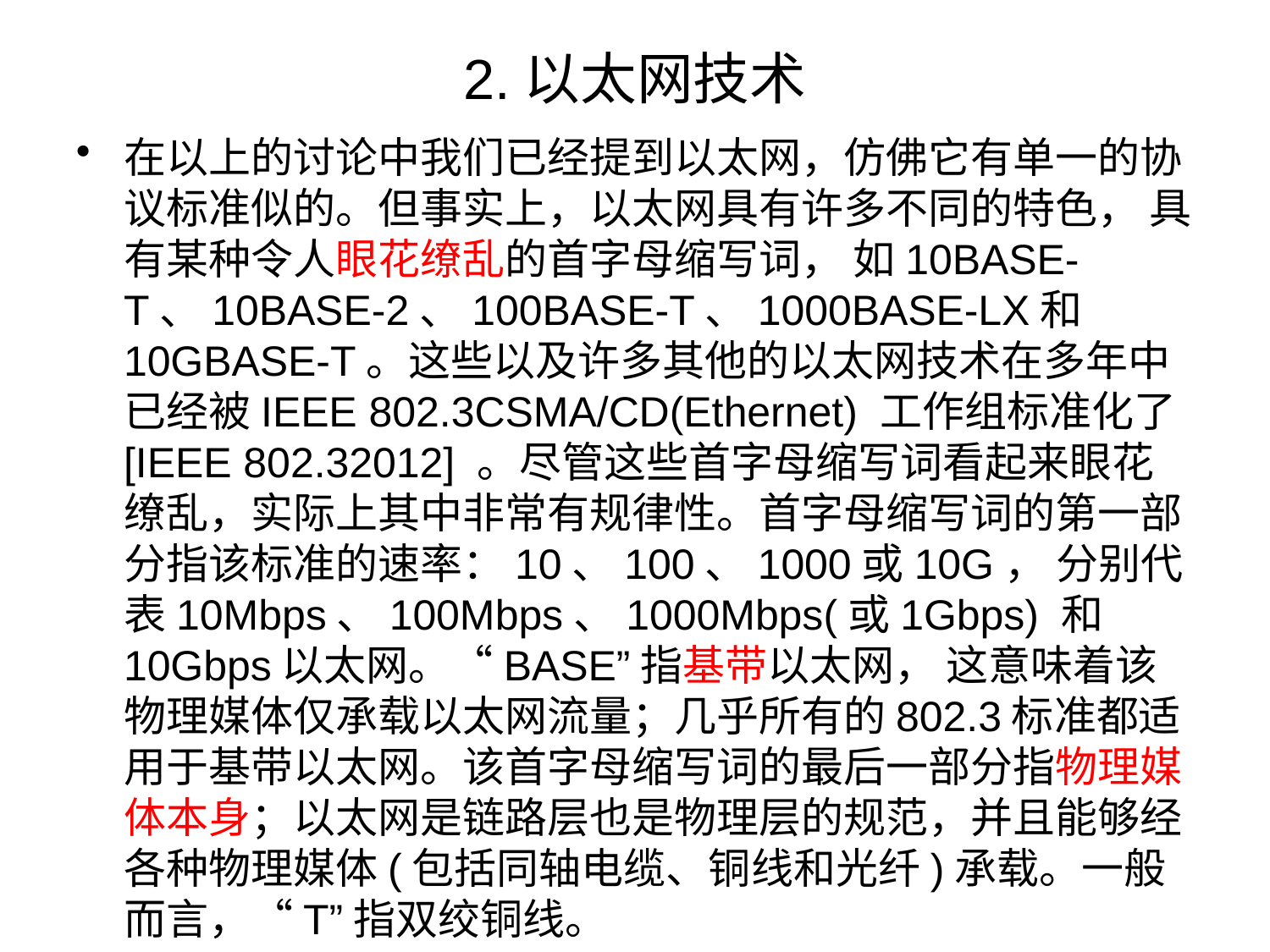

# 2.以太网技术
在以上的讨论中我们已经提到以太网，仿佛它有单一的协议标准似的。但事实上，以太网具有许多不同的特色， 具有某种令人眼花缭乱的首字母缩写词， 如10BASE-T、10BASE-2、100BASE-T、1000BASE-LX和10GBASE-T。这些以及许多其他的以太网技术在多年中已经被IEEE 802.3CSMA/CD(Ethernet) 工作组标准化了[IEEE 802.32012] 。尽管这些首字母缩写词看起来眼花缭乱，实际上其中非常有规律性。首字母缩写词的第一部分指该标准的速率：10、100、1000或10G， 分别代表10Mbps、100Mbps、1000Mbps(或1Gbps) 和10Gbps以太网。“BASE”指基带以太网， 这意味着该物理媒体仅承载以太网流量；几乎所有的802.3标准都适用于基带以太网。该首字母缩写词的最后一部分指物理媒体本身；以太网是链路层也是物理层的规范，并且能够经各种物理媒体(包括同轴电缆、铜线和光纤)承载。一般而言，“T”指双绞铜线。